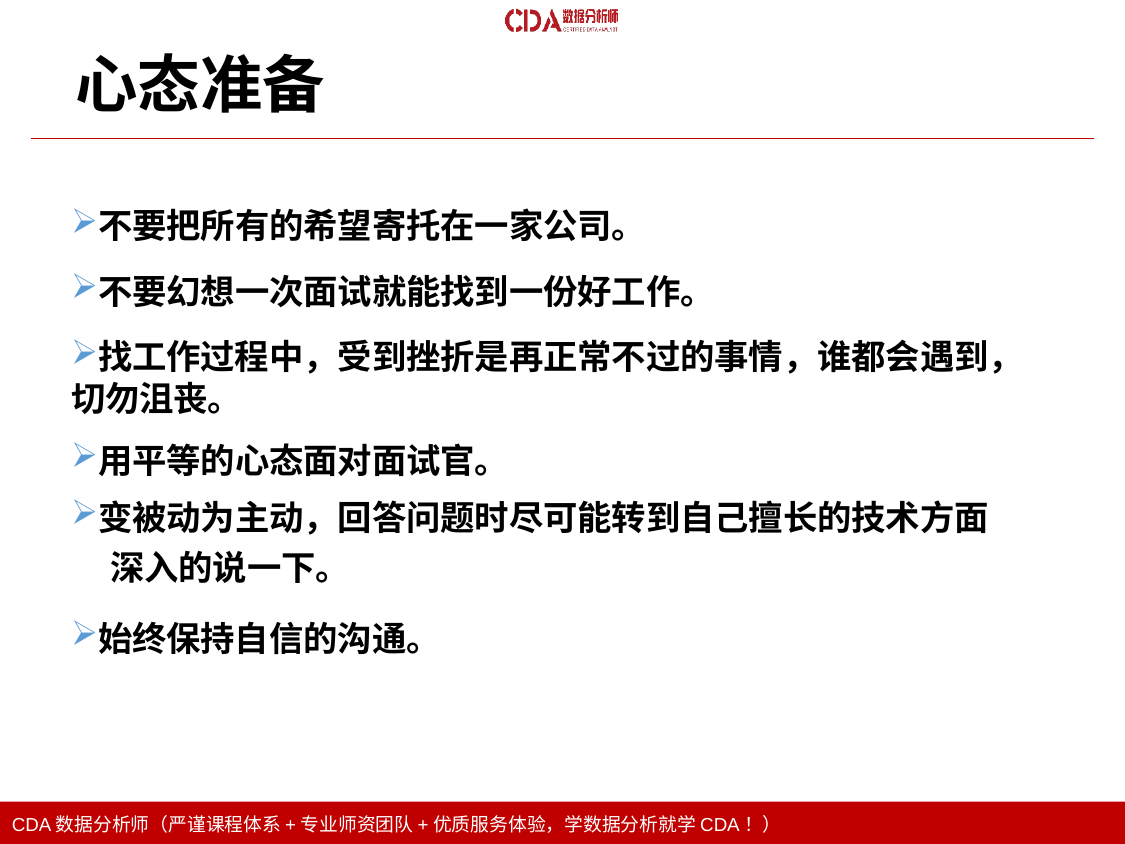

心态准备
不要把所有的希望寄托在一家公司。
不要幻想一次面试就能找到一份好工作。
找工作过程中，受到挫折是再正常不过的事情，谁都会遇到，切勿沮丧。
用平等的心态面对面试官。
变被动为主动，回答问题时尽可能转到自己擅长的技术方面
    深入的说一下。
始终保持自信的沟通。